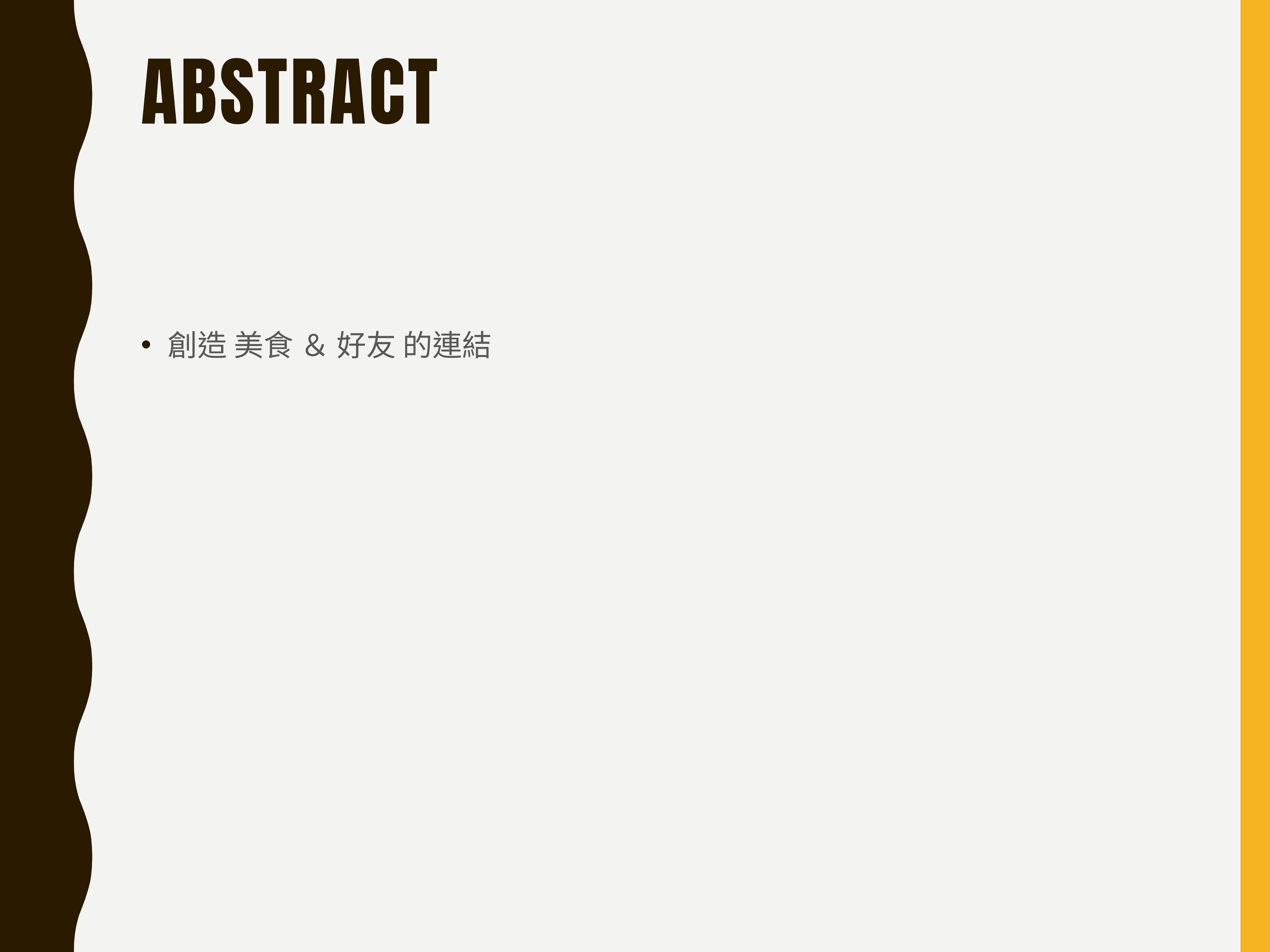

# abstract
創造 美食 ＆ 好友 的連結